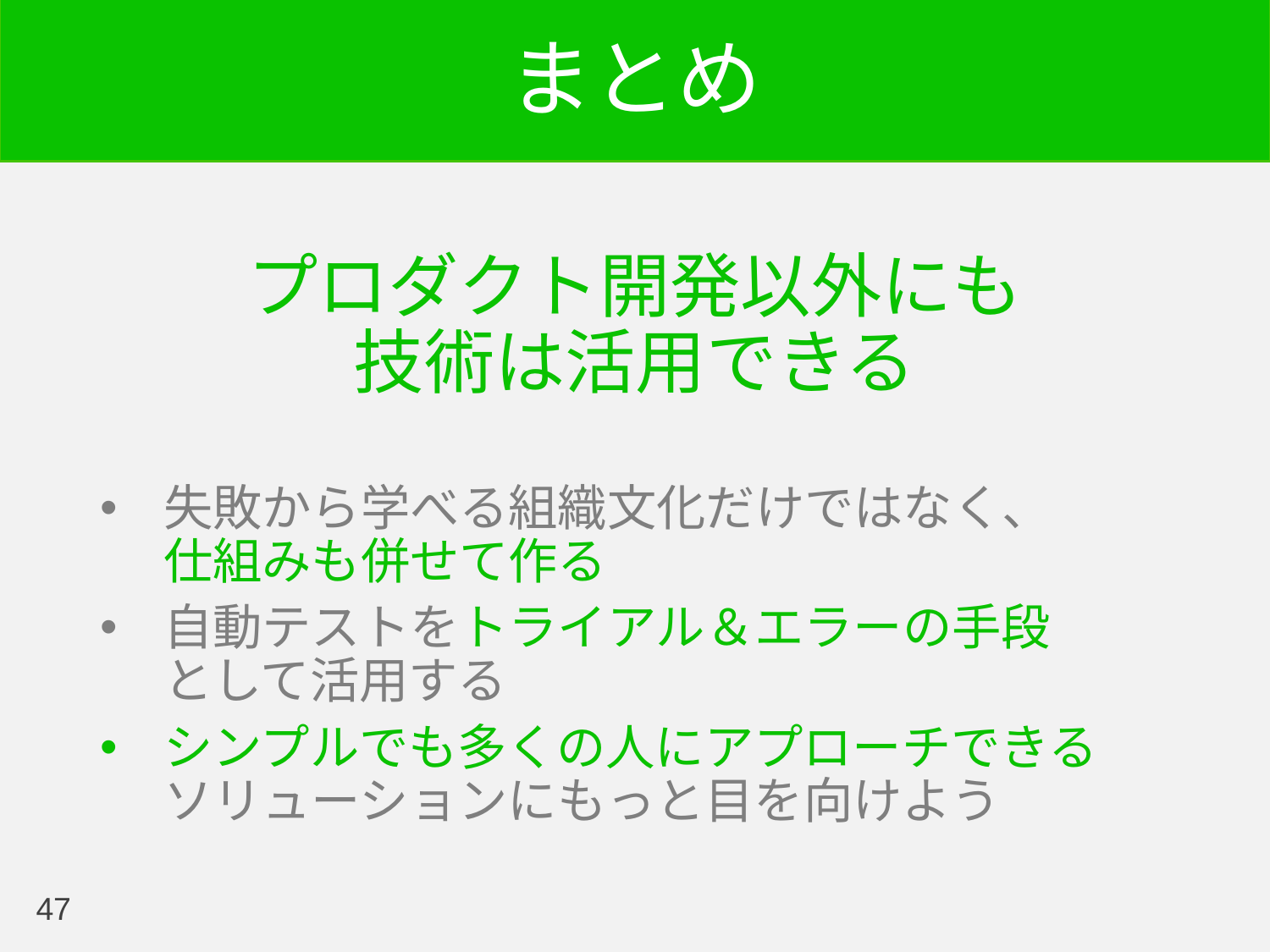

# まとめ
プロダクト開発以外にも
技術は活用できる

失敗から学べる組織文化だけではなく、
仕組みも併せて作る
自動テストをトライアル＆エラーの手段
として活用する
シンプルでも多くの人にアプローチできる
ソリューションにもっと目を向けよう
47